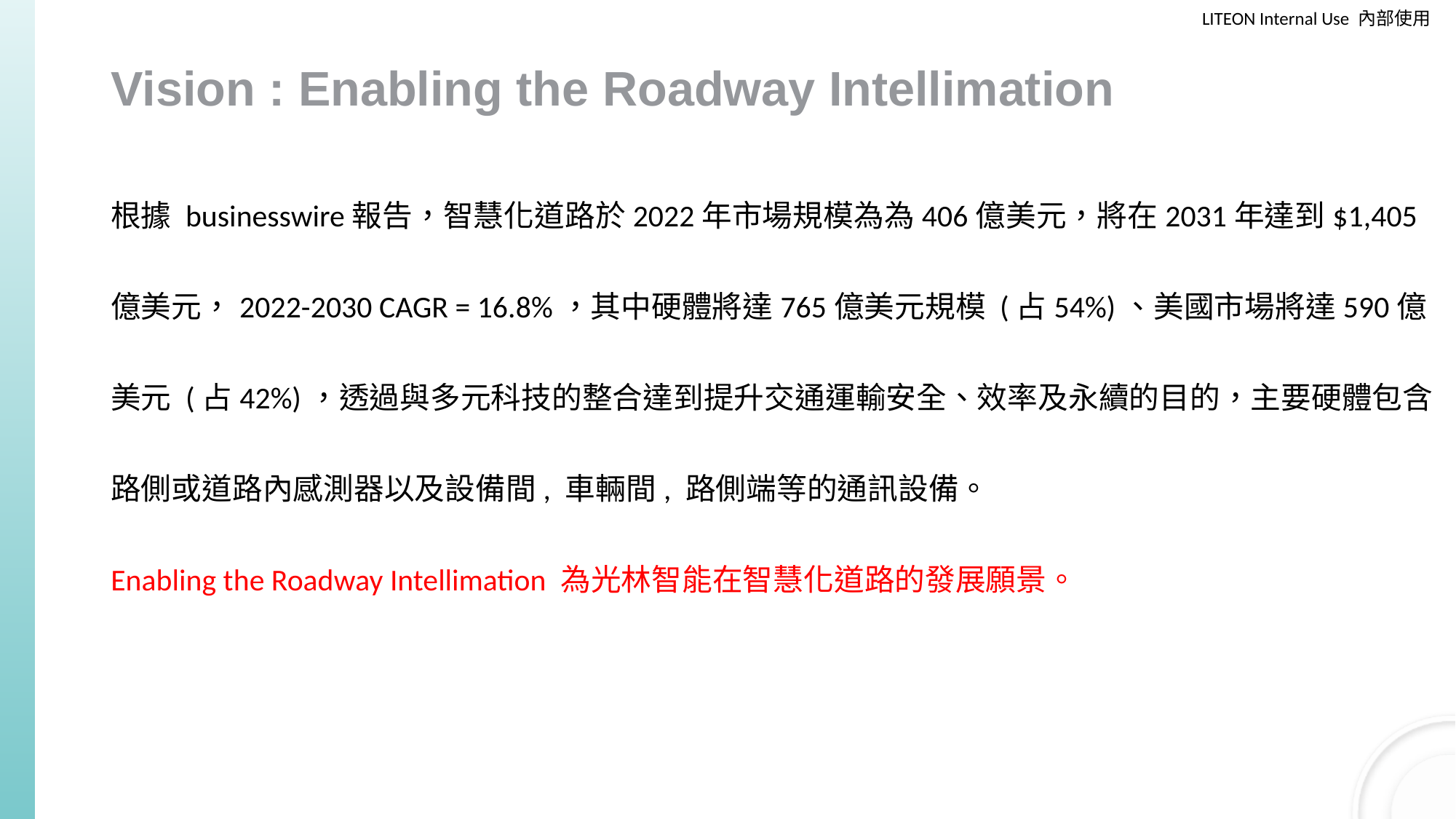

# Vision : Enabling the Roadway Intellimation
根據 businesswire報告，智慧化道路於2022年市場規模為為406億美元，將在2031年達到$1,405億美元，2022-2030 CAGR = 16.8%，其中硬體將達765億美元規模 (占54%)、美國市場將達590億美元 (占42%)，透過與多元科技的整合達到提升交通運輸安全、效率及永續的目的，主要硬體包含路側或道路內感測器以及設備間, 車輛間, 路側端等的通訊設備。
Enabling the Roadway Intellimation 為光林智能在智慧化道路的發展願景。
訊息不用放太多
用ITS軟、硬體、服務比例估算北美市場規模